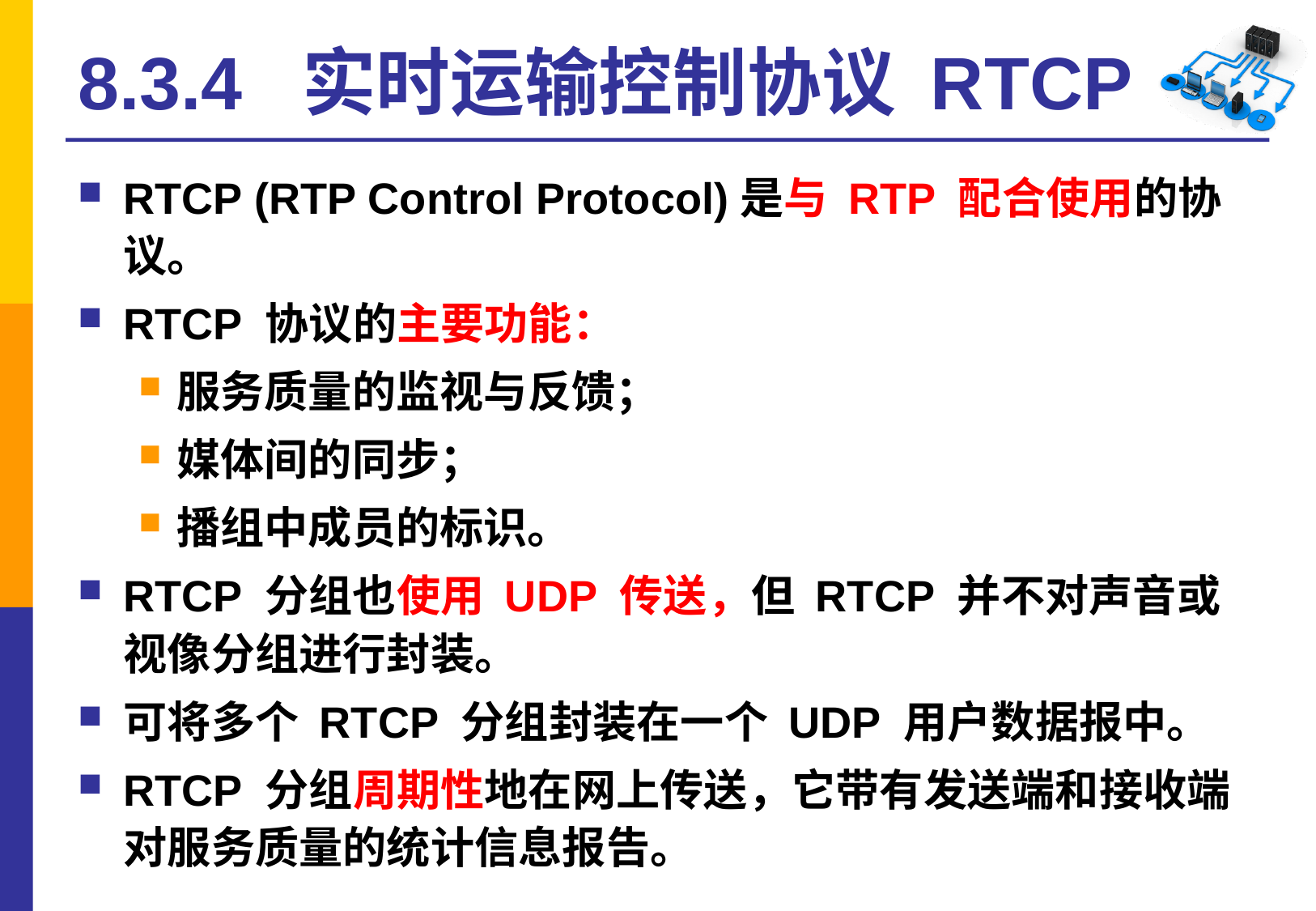

# 8.3.4  实时运输控制协议 RTCP
RTCP (RTP Control Protocol)是与 RTP 配合使用的协议。
RTCP 协议的主要功能：
服务质量的监视与反馈；
媒体间的同步；
播组中成员的标识。
RTCP 分组也使用 UDP 传送，但 RTCP 并不对声音或视像分组进行封装。
可将多个 RTCP 分组封装在一个 UDP 用户数据报中。
RTCP 分组周期性地在网上传送，它带有发送端和接收端对服务质量的统计信息报告。